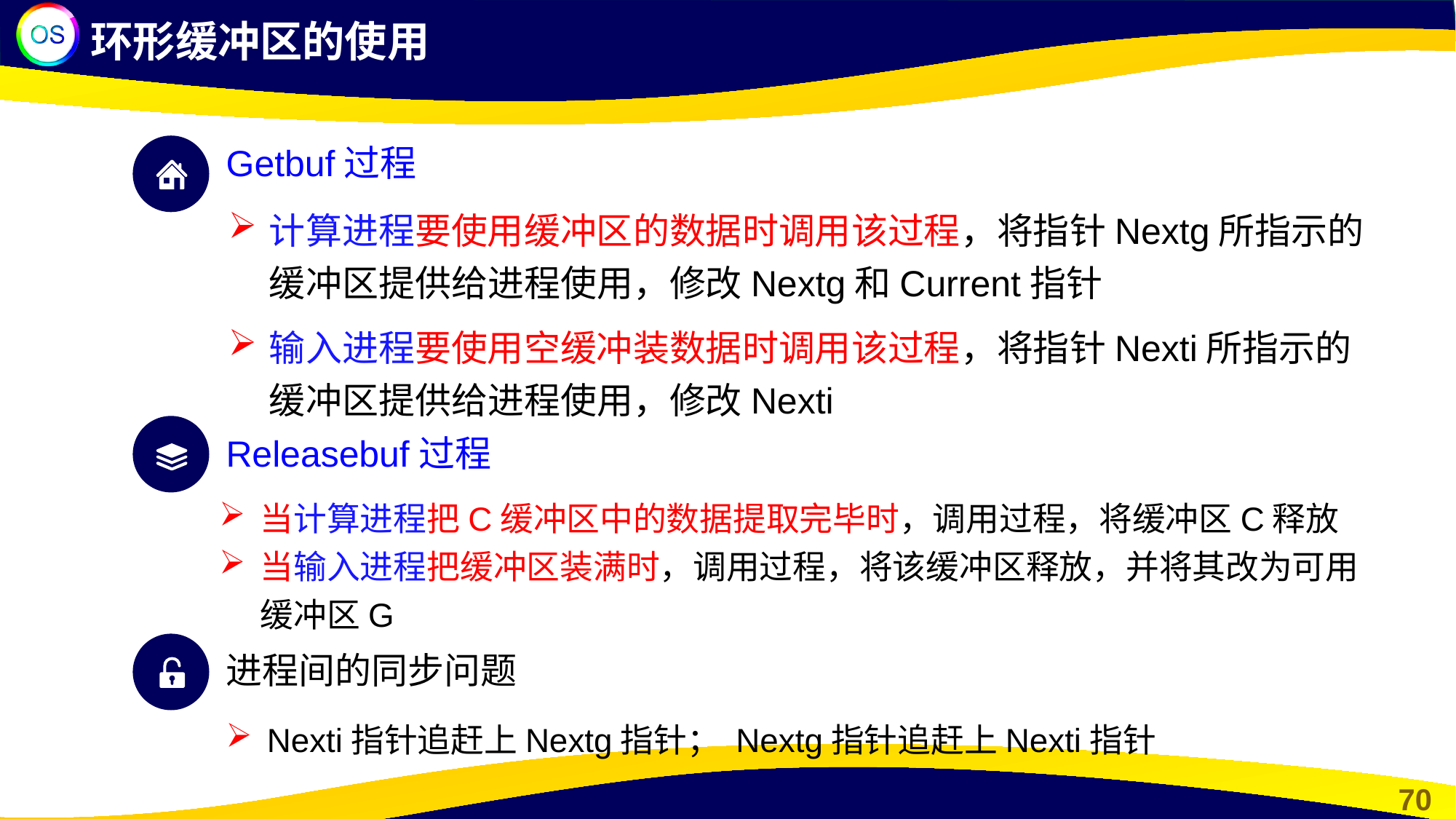

环形缓冲区的使用

Getbuf过程

计算进程要使用缓冲区的数据时调用该过程，将指针Nextg所指示的缓冲区提供给进程使用，修改Nextg和Current指针
输入进程要使用空缓冲装数据时调用该过程，将指针Nexti所指示的缓冲区提供给进程使用，修改Nexti

Releasebuf过程

当计算进程把C缓冲区中的数据提取完毕时，调用过程，将缓冲区C释放
当输入进程把缓冲区装满时，调用过程，将该缓冲区释放，并将其改为可用缓冲区G

进程间的同步问题

Nexti指针追赶上Nextg指针； Nextg指针追赶上Nexti指针